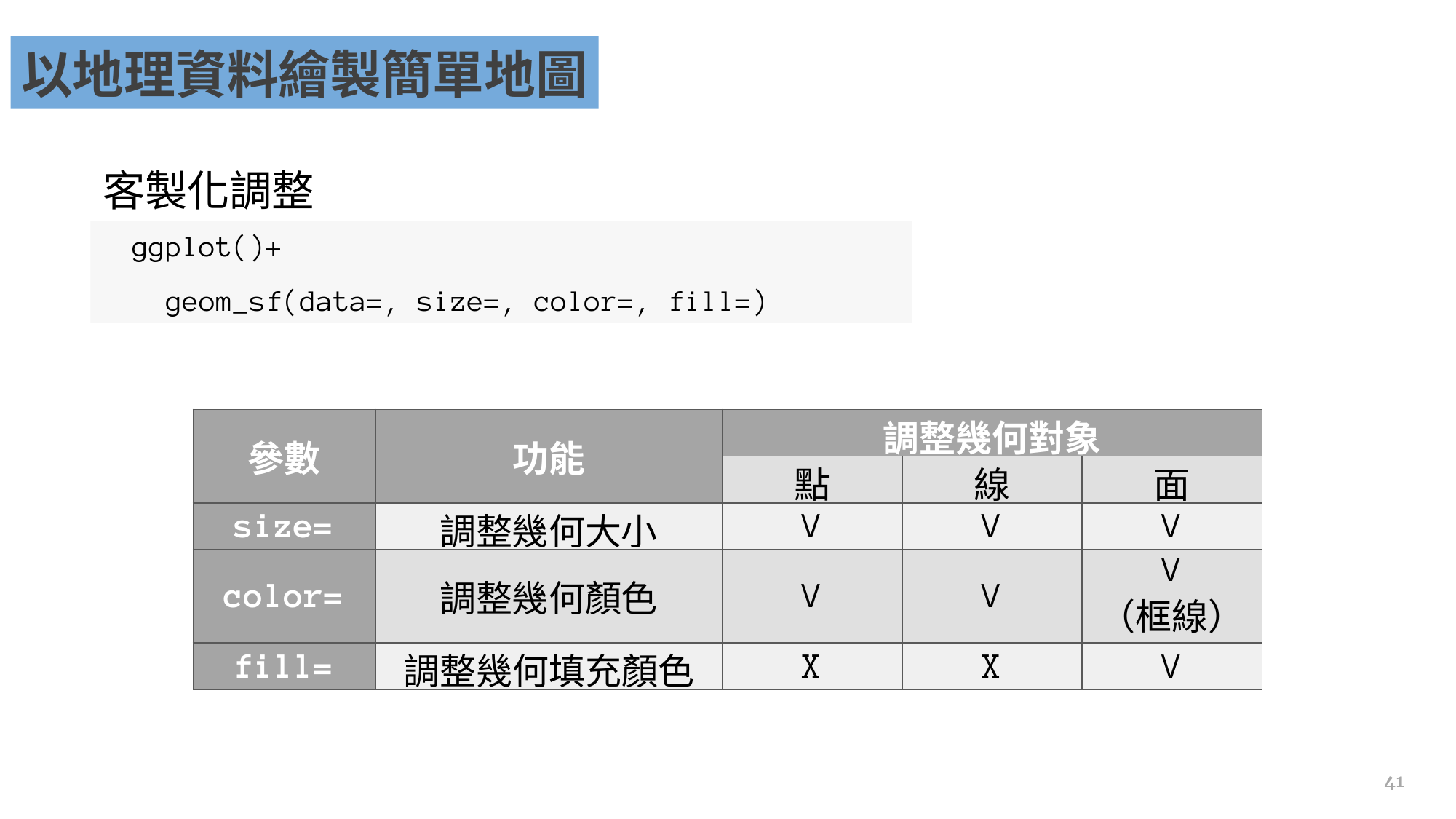

以地理資料繪製簡單地圖
客製化調整
ggplot()+
  geom_sf(data=, size=, color=, fill=)
| 參數 | 功能 | 調整幾何對象 |  |  |
| --- | --- | --- | --- | --- |
|  |  | 點 | 線 | 面 |
| size= | 調整幾何大小 | V | V | V |
| color= | 調整幾何顏色 | V | V | V （框線） |
| fill= | 調整幾何填充顏色 | X | X | V |
41